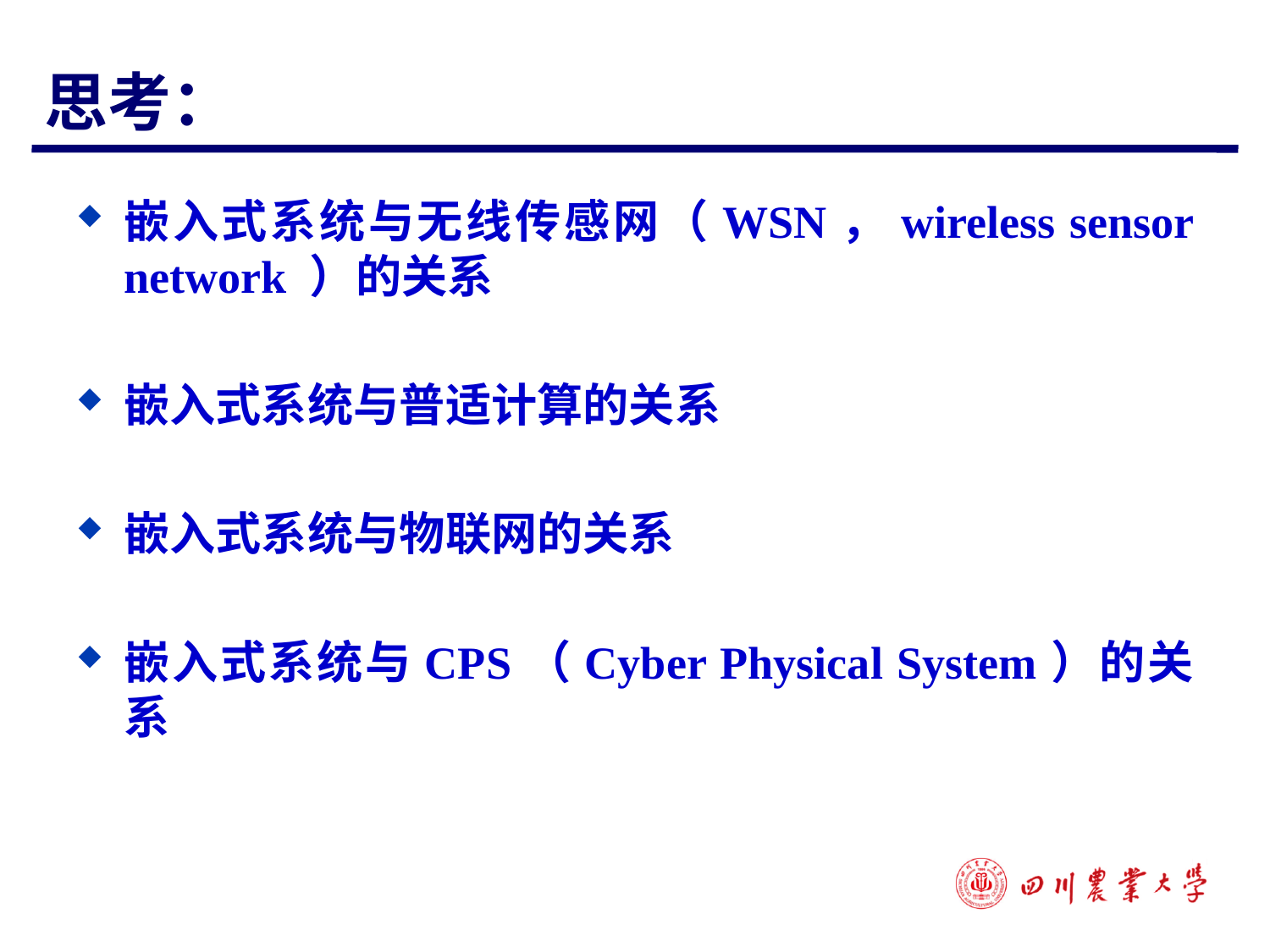

# 思考：
嵌入式系统与无线传感网（WSN，wireless sensor network ）的关系

嵌入式系统与普适计算的关系

嵌入式系统与物联网的关系

嵌入式系统与CPS（Cyber Physical System）的关系